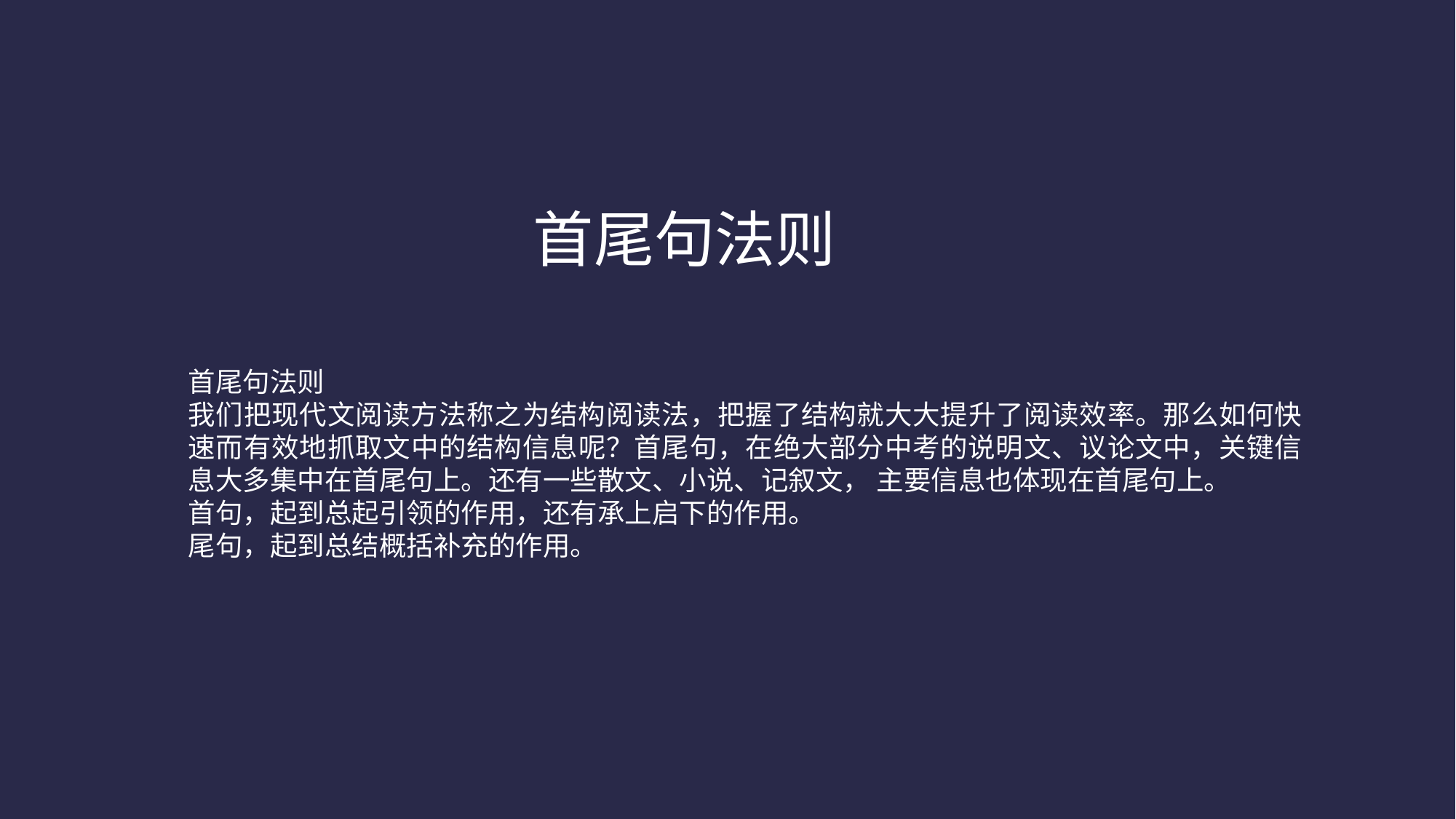

首尾句法则
首尾句法则
我们把现代文阅读方法称之为结构阅读法，把握了结构就大大提升了阅读效率。那么如何快速而有效地抓取文中的结构信息呢？首尾句，在绝大部分中考的说明文、议论文中，关键信息大多集中在首尾句上。还有一些散文、小说、记叙文， 主要信息也体现在首尾句上。
首句，起到总起引领的作用，还有承上启下的作用。
尾句，起到总结概括补充的作用。